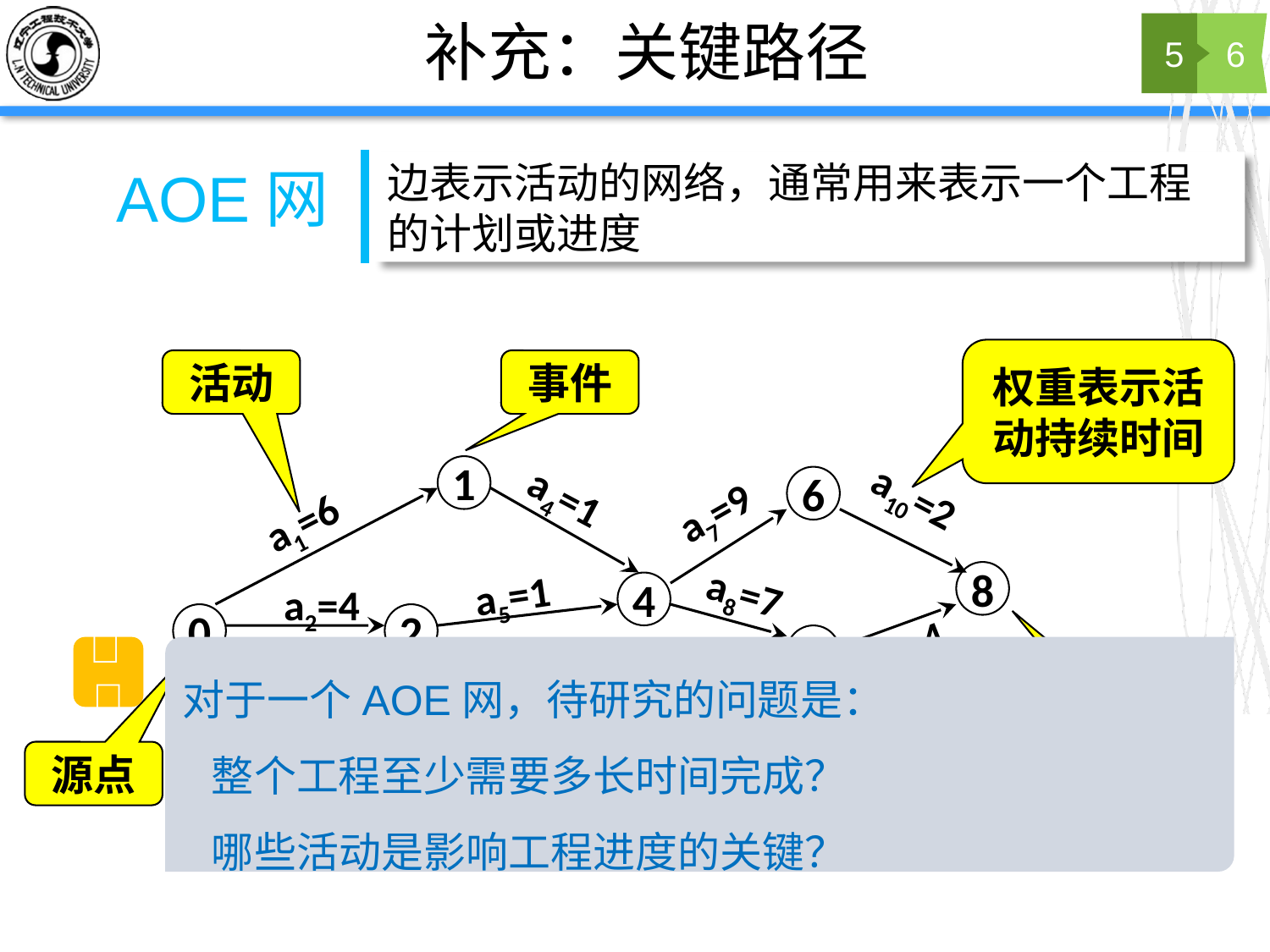

# 补充：关键路径
5
6
边表示活动的网络，通常用来表示一个工程的计划或进度
AOE网
权重表示活动持续时间
活动
事件
1
a4=1
6
a10=2
a7=9

a1=6

a5=1
a8=7
8
a2=4
4
0
2

a11=4

7

a9=4

a3=5
汇点
a6=2
源点
5
3

💭
对于一个AOE网，待研究的问题是：
  整个工程至少需要多长时间完成？
  哪些活动是影响工程进度的关键？